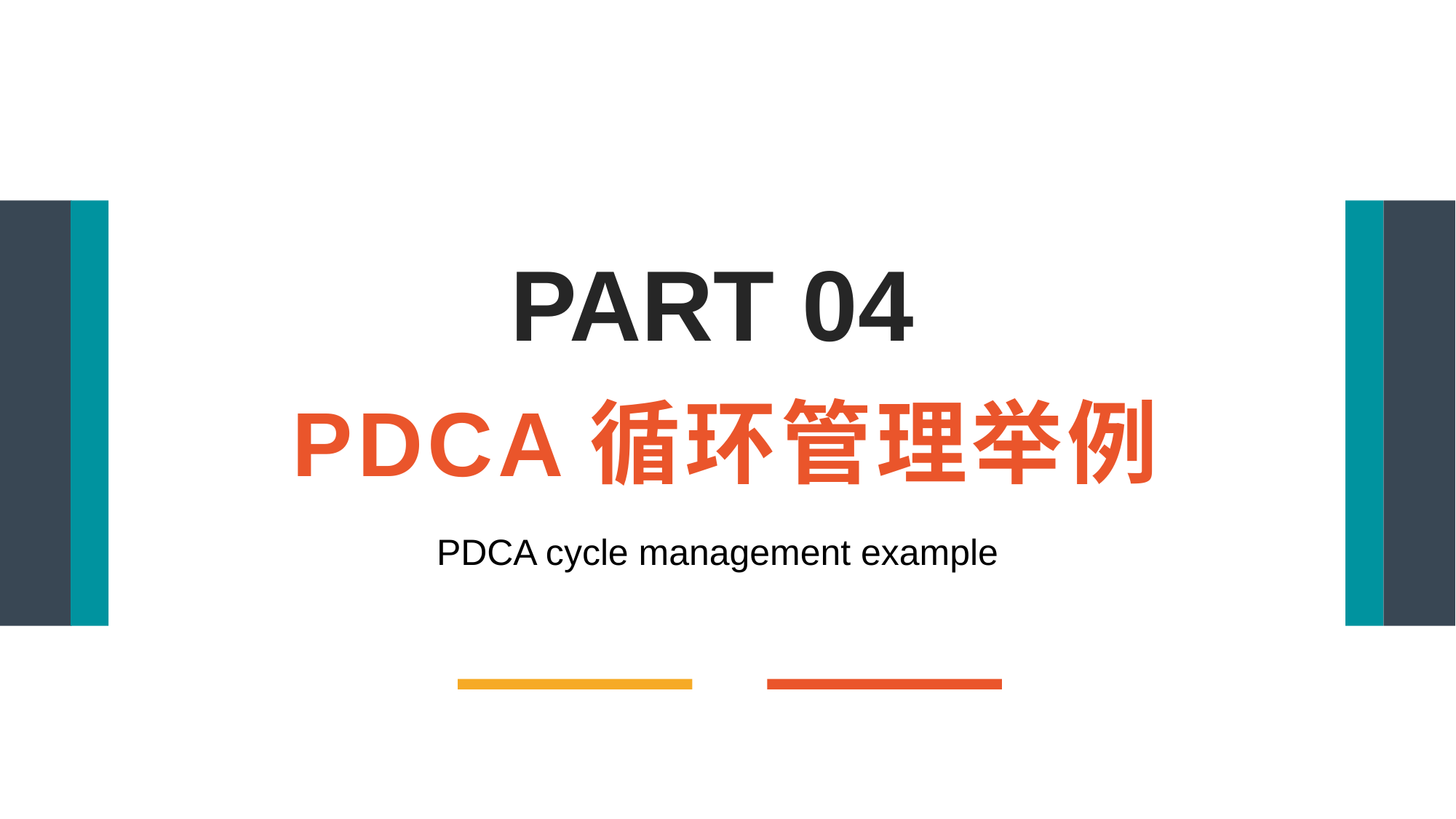

PART 04
PDCA循环管理举例
PDCA cycle management example